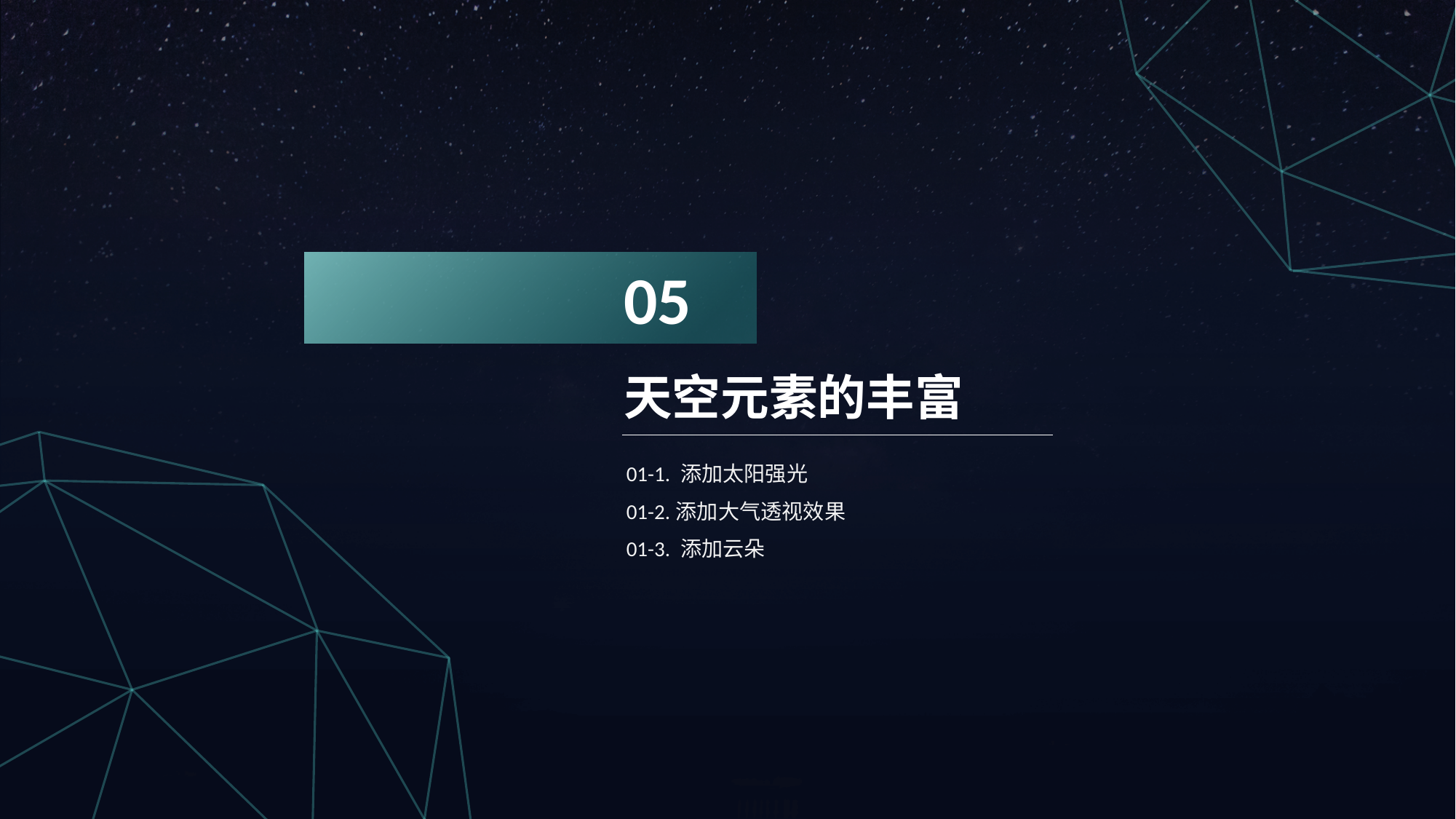

05

天空元素的丰富

01-1. 添加太阳强光
01-2.添加大气透视效果
01-3. 添加云朵